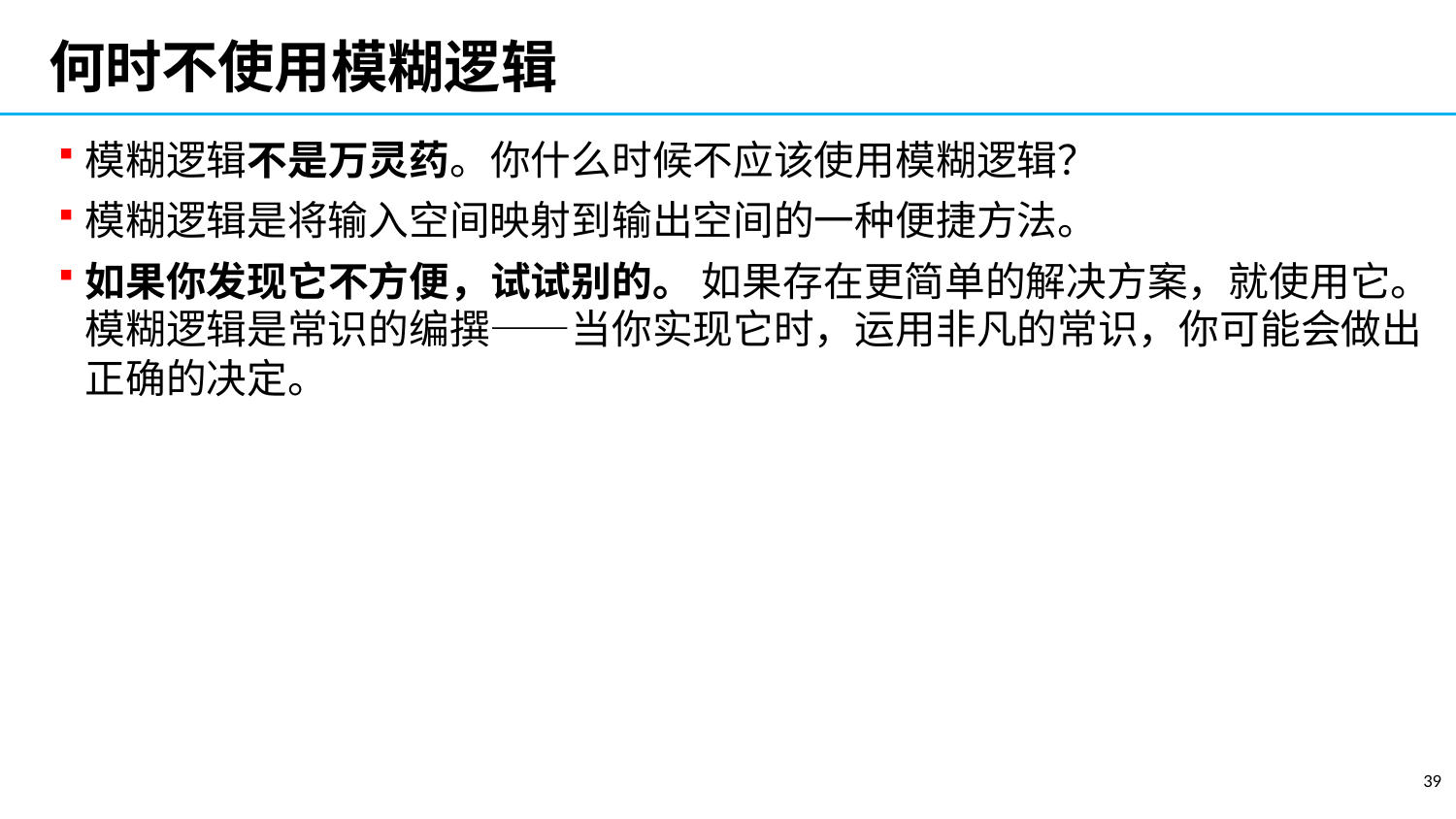

# 何时不使用模糊逻辑

模糊逻辑不是万灵药。你什么时候不应该使用模糊逻辑？
模糊逻辑是将输入空间映射到输出空间的一种便捷方法。
如果你发现它不方便，试试别的。 如果存在更简单的解决方案，就使用它。模糊逻辑是常识的编撰——当你实现它时，运用非凡的常识，你可能会做出正确的决定。
39